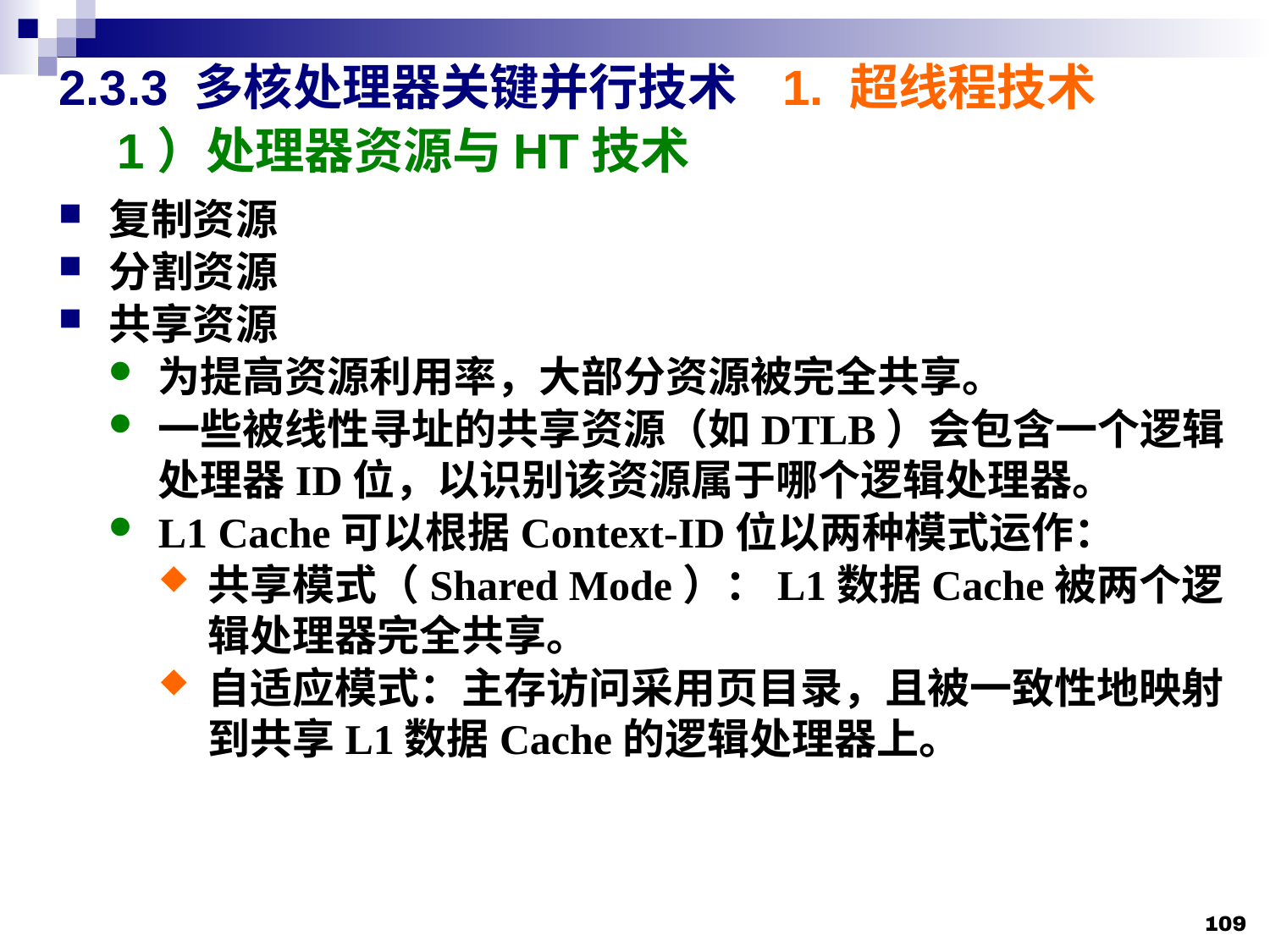

# 2.3.3 多核处理器关键并行技术
1. 超线程技术
1）处理器资源与HT技术
复制资源
分割资源
共享资源
为提高资源利用率，大部分资源被完全共享。
一些被线性寻址的共享资源（如DTLB）会包含一个逻辑处理器ID位，以识别该资源属于哪个逻辑处理器。
L1 Cache可以根据Context-ID位以两种模式运作：
共享模式（Shared Mode）：L1数据Cache被两个逻辑处理器完全共享。
自适应模式：主存访问采用页目录，且被一致性地映射到共享L1数据Cache的逻辑处理器上。
109